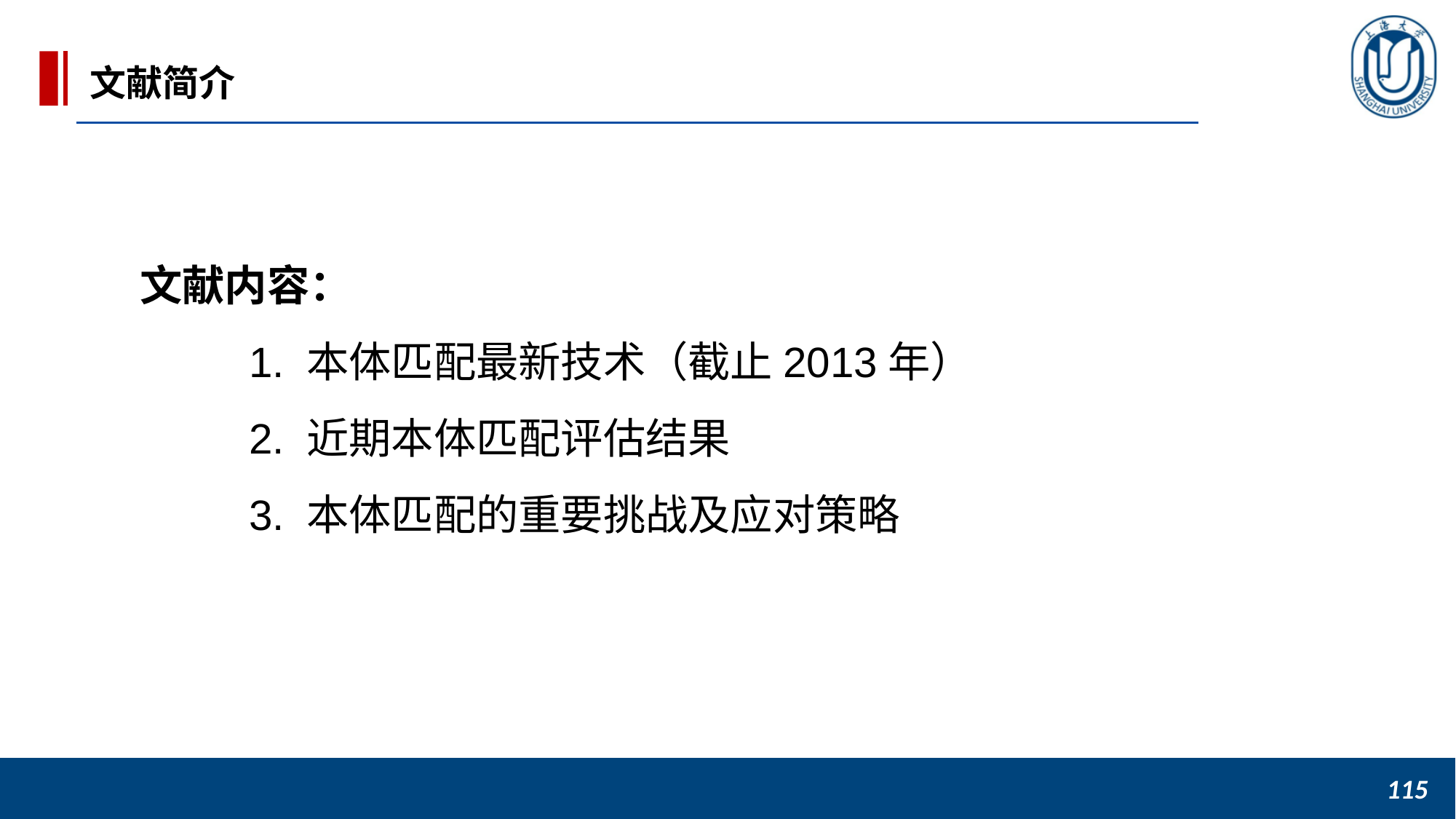

文献简介
文献内容：
1. 本体匹配最新技术（截止2013年）
2. 近期本体匹配评估结果
3. 本体匹配的重要挑战及应对策略
115